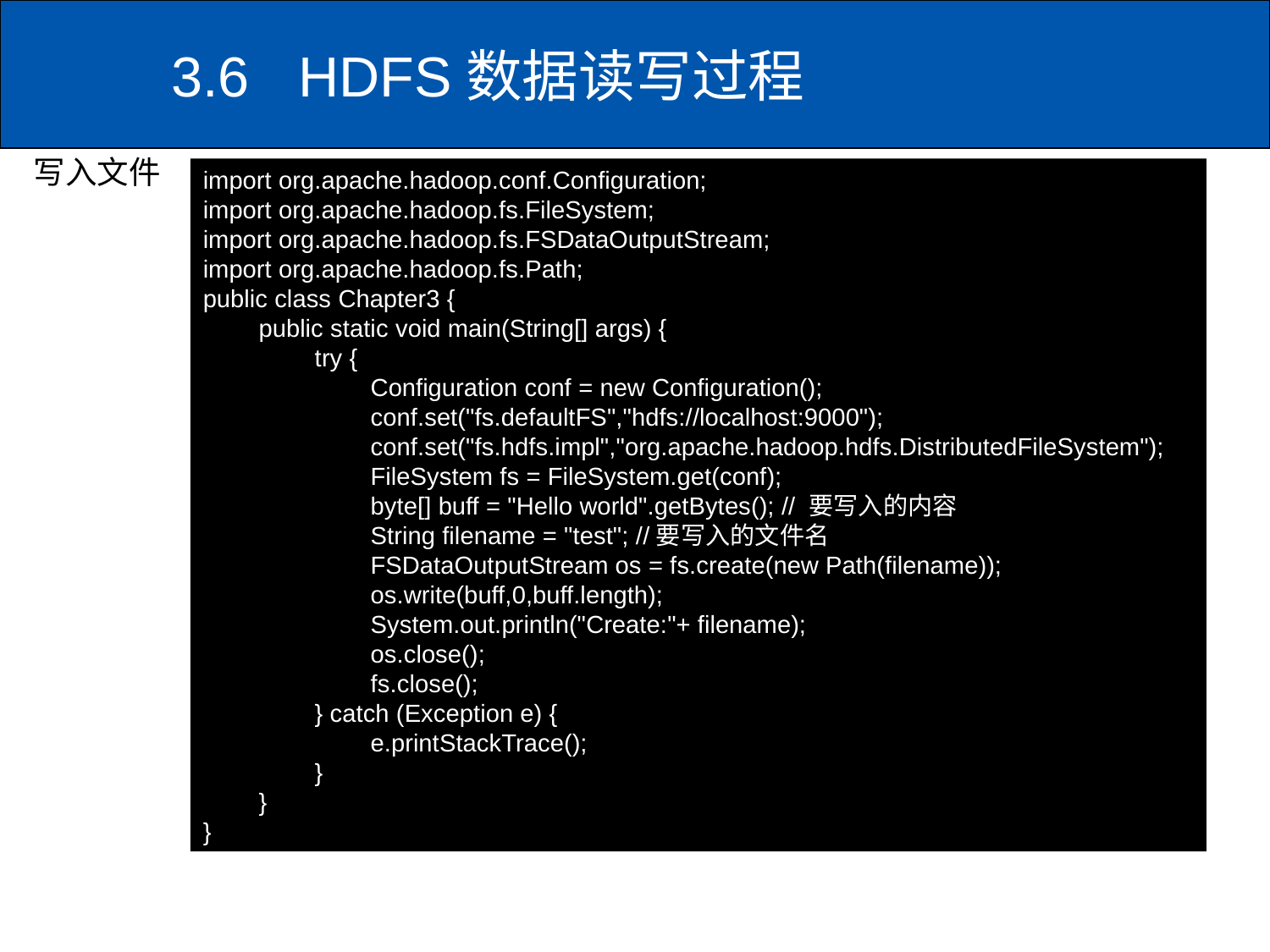

# 3.6	HDFS数据读写过程
写入文件
import org.apache.hadoop.conf.Configuration;
import org.apache.hadoop.fs.FileSystem;
import org.apache.hadoop.fs.FSDataOutputStream;
import org.apache.hadoop.fs.Path;
public class Chapter3 {
        public static void main(String[] args) {
                try {
                        Configuration conf = new Configuration();
                        conf.set("fs.defaultFS","hdfs://localhost:9000");
                        conf.set("fs.hdfs.impl","org.apache.hadoop.hdfs.DistributedFileSystem");
                        FileSystem fs = FileSystem.get(conf);
                        byte[] buff = "Hello world".getBytes(); // 要写入的内容
                        String filename = "test"; //要写入的文件名
                        FSDataOutputStream os = fs.create(new Path(filename));
                        os.write(buff,0,buff.length);
                        System.out.println("Create:"+ filename);
                        os.close();
                        fs.close();
                } catch (Exception e) {
                        e.printStackTrace();
                }
        }
}